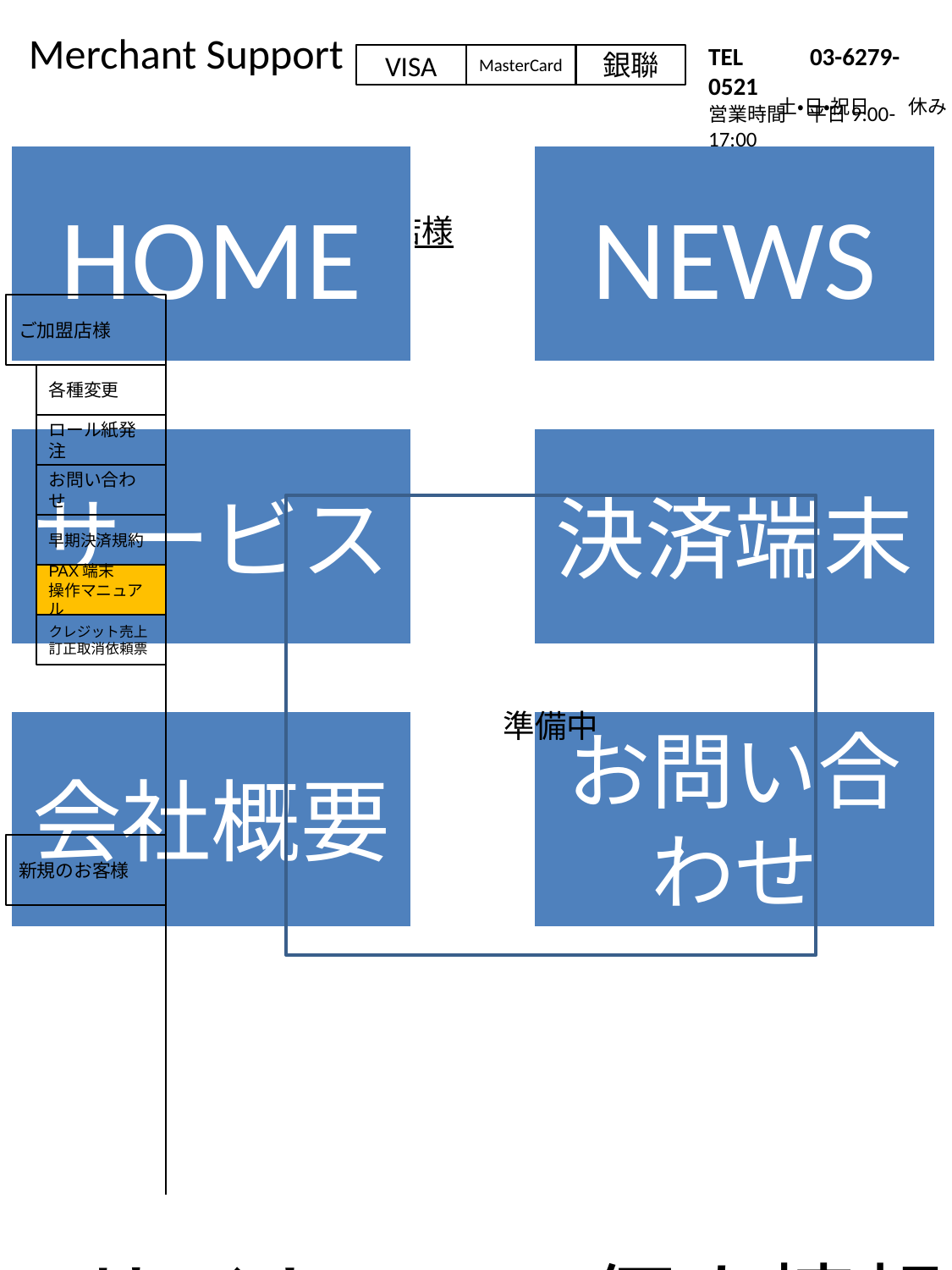

Merchant Support
お問い合わせ画面
TEL 　　03-6279-0521
営業時間　平日9:00-17:00

VISA
MasterCard
銀聯
土・日・祝日　　休み
HOME
NEWS
サービス
決済端末
会社概要
お問い合わせ
PAX端末　ご利用加盟店様
※メールの自動返信機能の
追加希望がBackOfficeより
あります
ご加盟店様
各種変更
ロール紙発注
お問い合わせ
準備中
早期決済規約
PAX端末
操作マニュアル
クレジット売上訂正取消依頼票
新規のお客様
会社概要
お問い合わせ
お問い合わせ